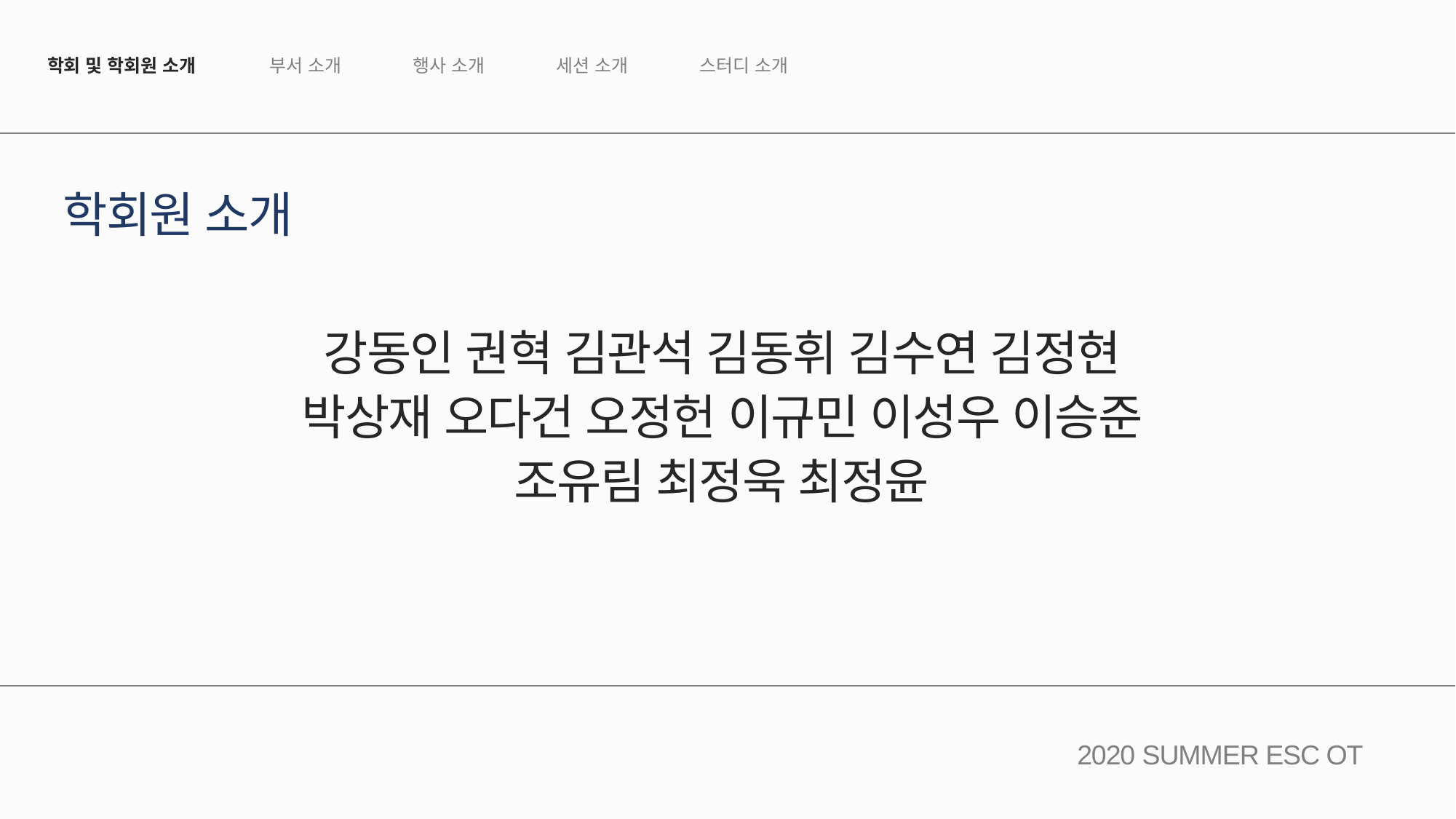

행사 소개
세션 소개
스터디 소개
부서 소개
학회 및 학회원 소개
학회원 소개
강동인 권혁 김관석 김동휘 김수연 김정현 박상재 오다건 오정헌 이규민 이성우 이승준 조유림 최정욱 최정윤
2020 SUMMER ESC OT